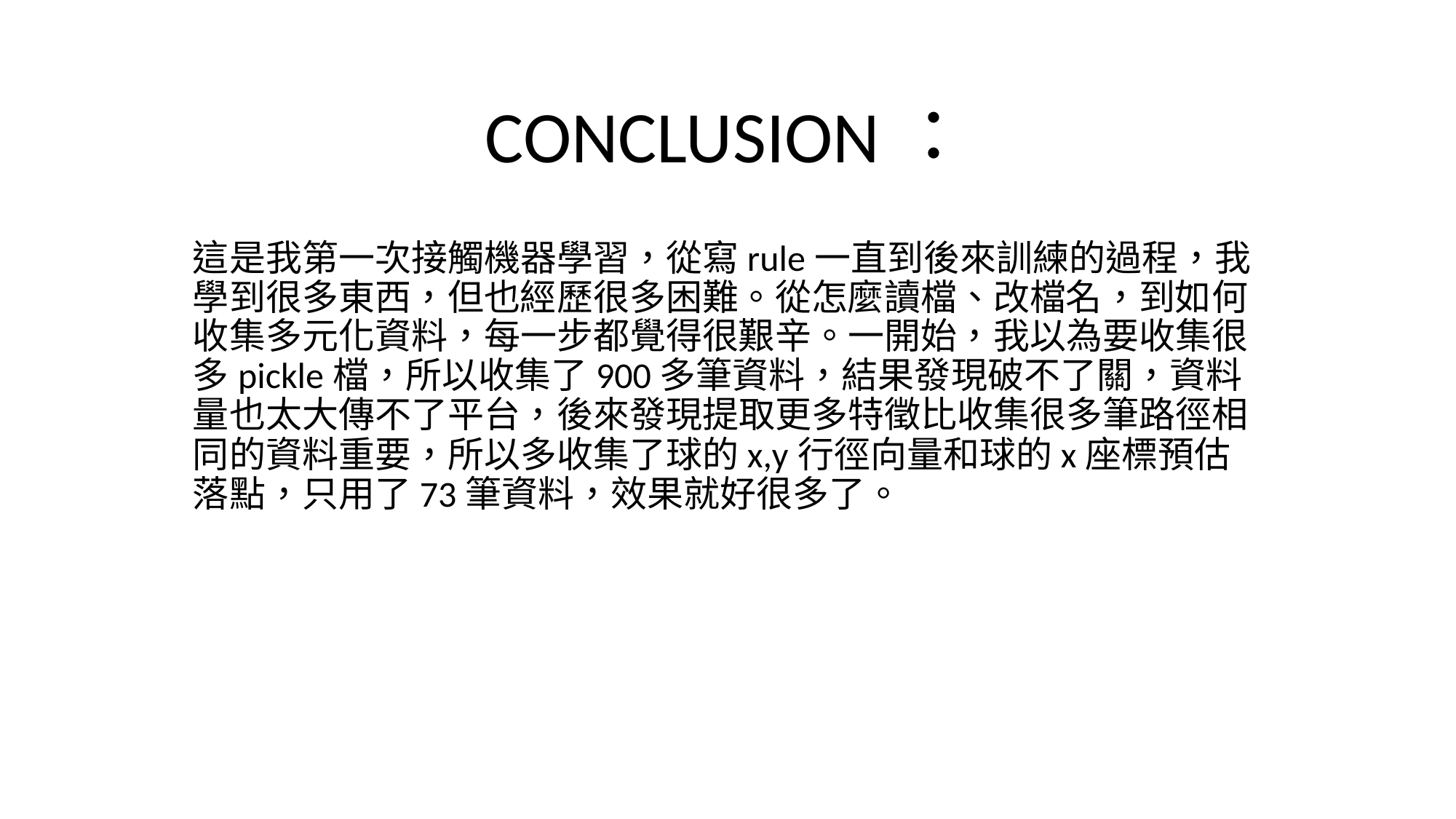

# CONCLUSION：
這是我第一次接觸機器學習，從寫rule一直到後來訓練的過程，我學到很多東西，但也經歷很多困難。從怎麼讀檔、改檔名，到如何收集多元化資料，每一步都覺得很艱辛。一開始，我以為要收集很多pickle檔，所以收集了900多筆資料，結果發現破不了關，資料量也太大傳不了平台，後來發現提取更多特徵比收集很多筆路徑相同的資料重要，所以多收集了球的x,y行徑向量和球的x座標預估落點，只用了73筆資料，效果就好很多了。